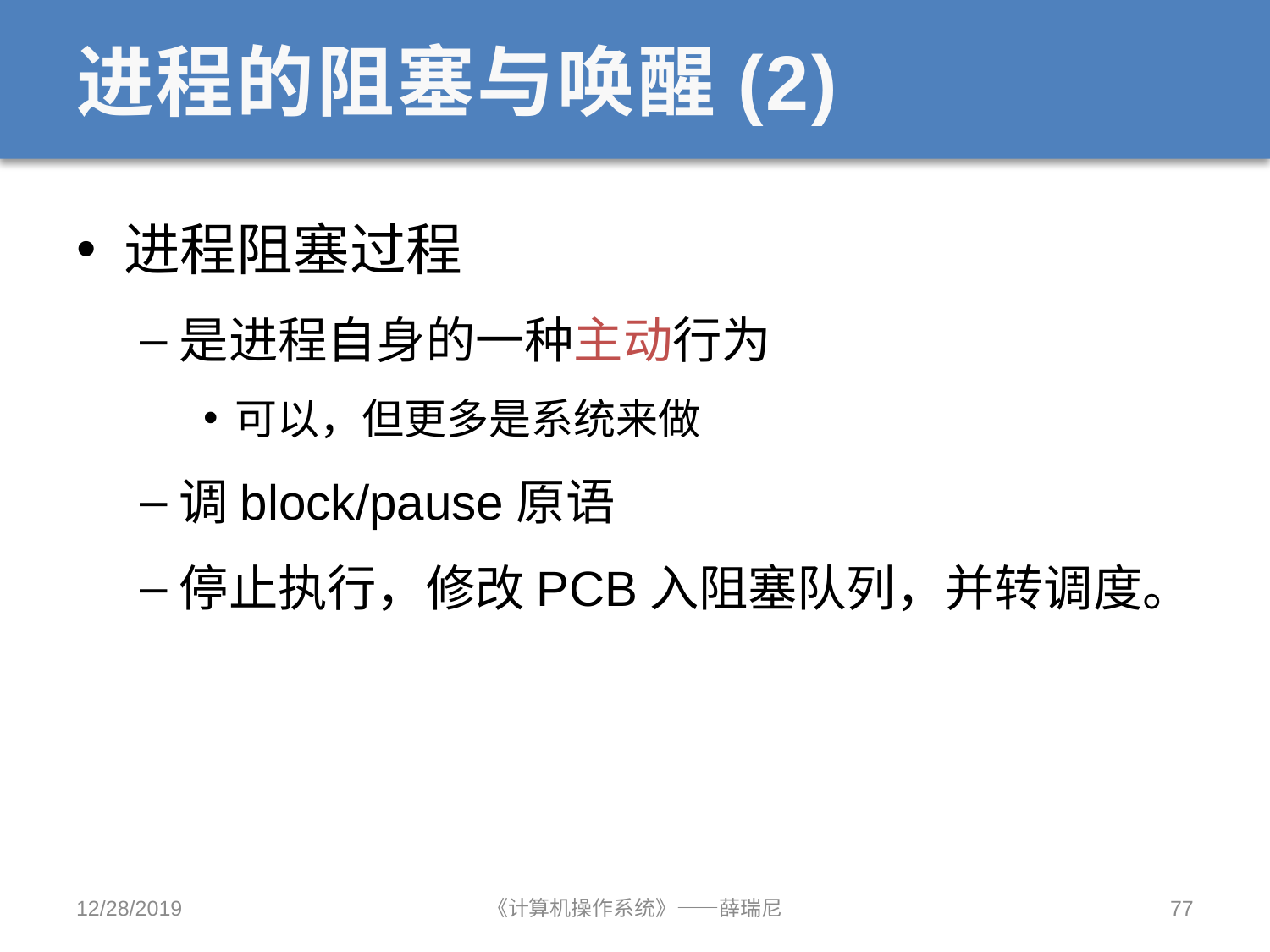

# 进程的阻塞与唤醒(2)
进程阻塞过程
是进程自身的一种主动行为
可以，但更多是系统来做
调block/pause原语
停止执行，修改PCB入阻塞队列，并转调度。
12/28/2019
《计算机操作系统》——薛瑞尼
77